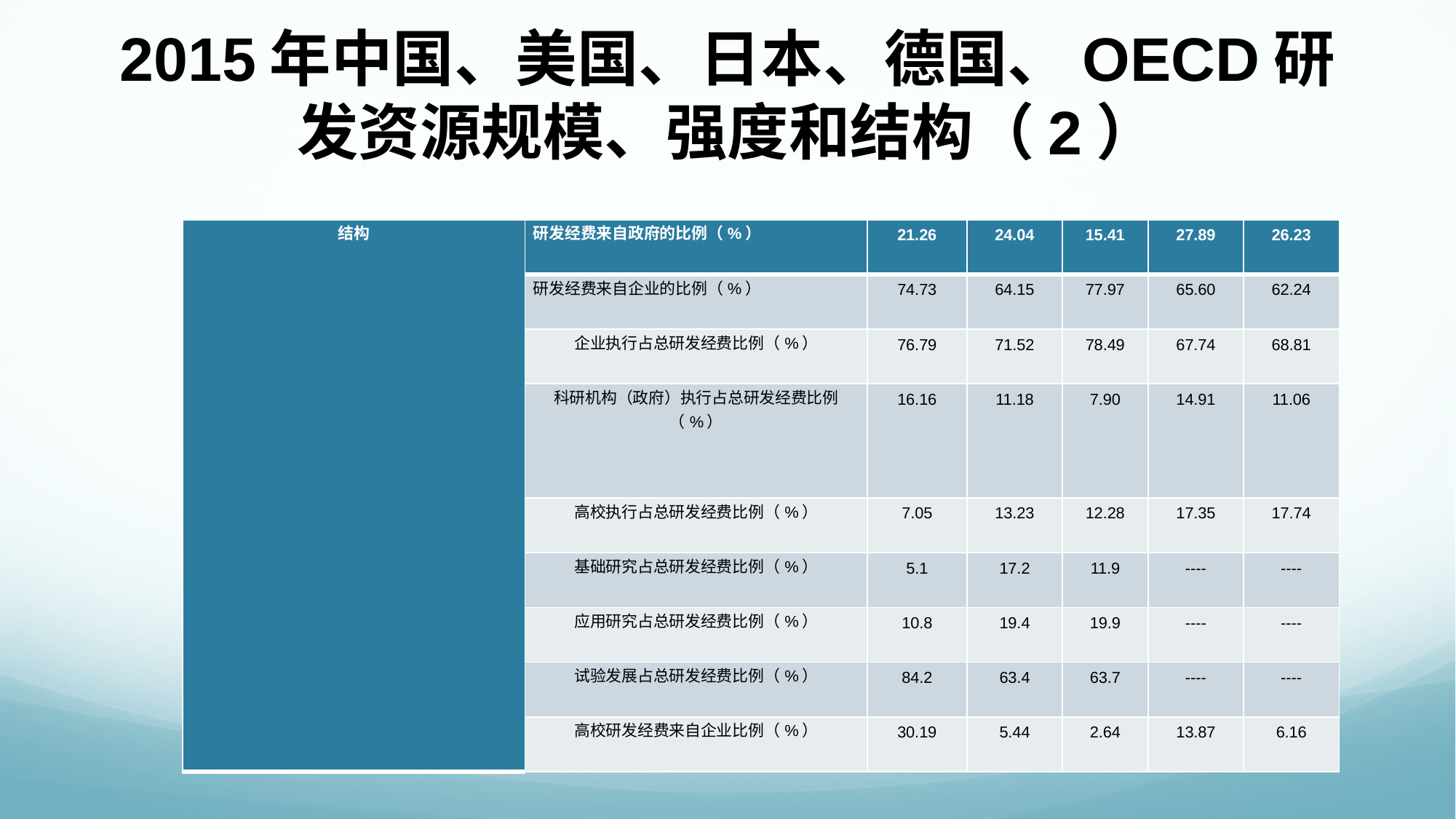

# 2015年中国、美国、日本、德国、OECD研发资源规模、强度和结构（2）
| 结构 | 研发经费来自政府的比例（%） | 21.26 | 24.04 | 15.41 | 27.89 | 26.23 |
| --- | --- | --- | --- | --- | --- | --- |
|  | 研发经费来自企业的比例（%） | 74.73 | 64.15 | 77.97 | 65.60 | 62.24 |
|  | 企业执行占总研发经费比例（%） | 76.79 | 71.52 | 78.49 | 67.74 | 68.81 |
|  | 科研机构（政府）执行占总研发经费比例（%） | 16.16 | 11.18 | 7.90 | 14.91 | 11.06 |
|  | 高校执行占总研发经费比例（%） | 7.05 | 13.23 | 12.28 | 17.35 | 17.74 |
|  | 基础研究占总研发经费比例（%） | 5.1 | 17.2 | 11.9 | ---- | ---- |
|  | 应用研究占总研发经费比例（%） | 10.8 | 19.4 | 19.9 | ---- | ---- |
|  | 试验发展占总研发经费比例（%） | 84.2 | 63.4 | 63.7 | ---- | ---- |
|  | 高校研发经费来自企业比例（%） | 30.19 | 5.44 | 2.64 | 13.87 | 6.16 |